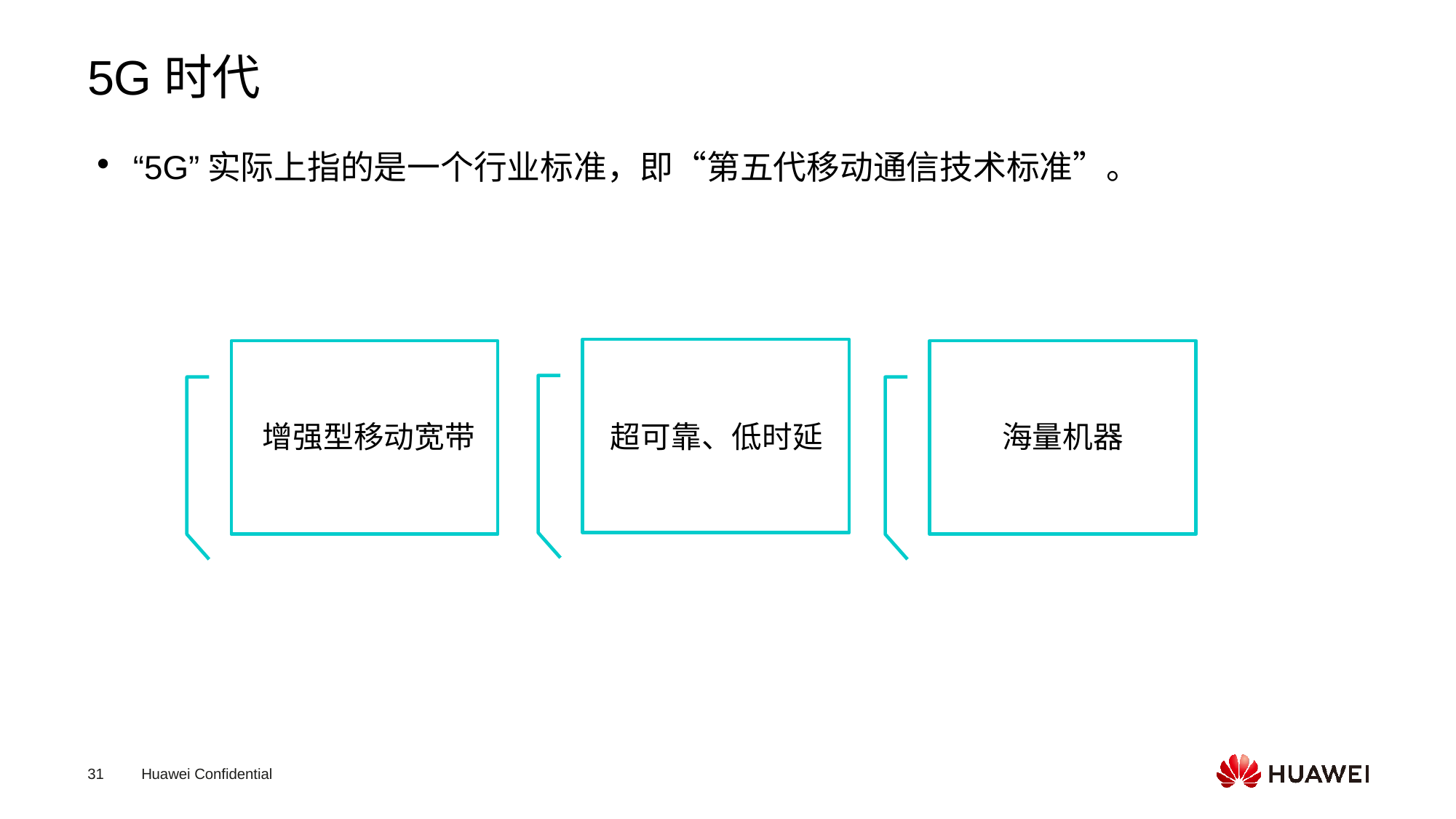

# 5G时代
“5G”实际上指的是一个行业标准，即“第五代移动通信技术标准”。

增强型移动宽带
超可靠、低时延
海量机器